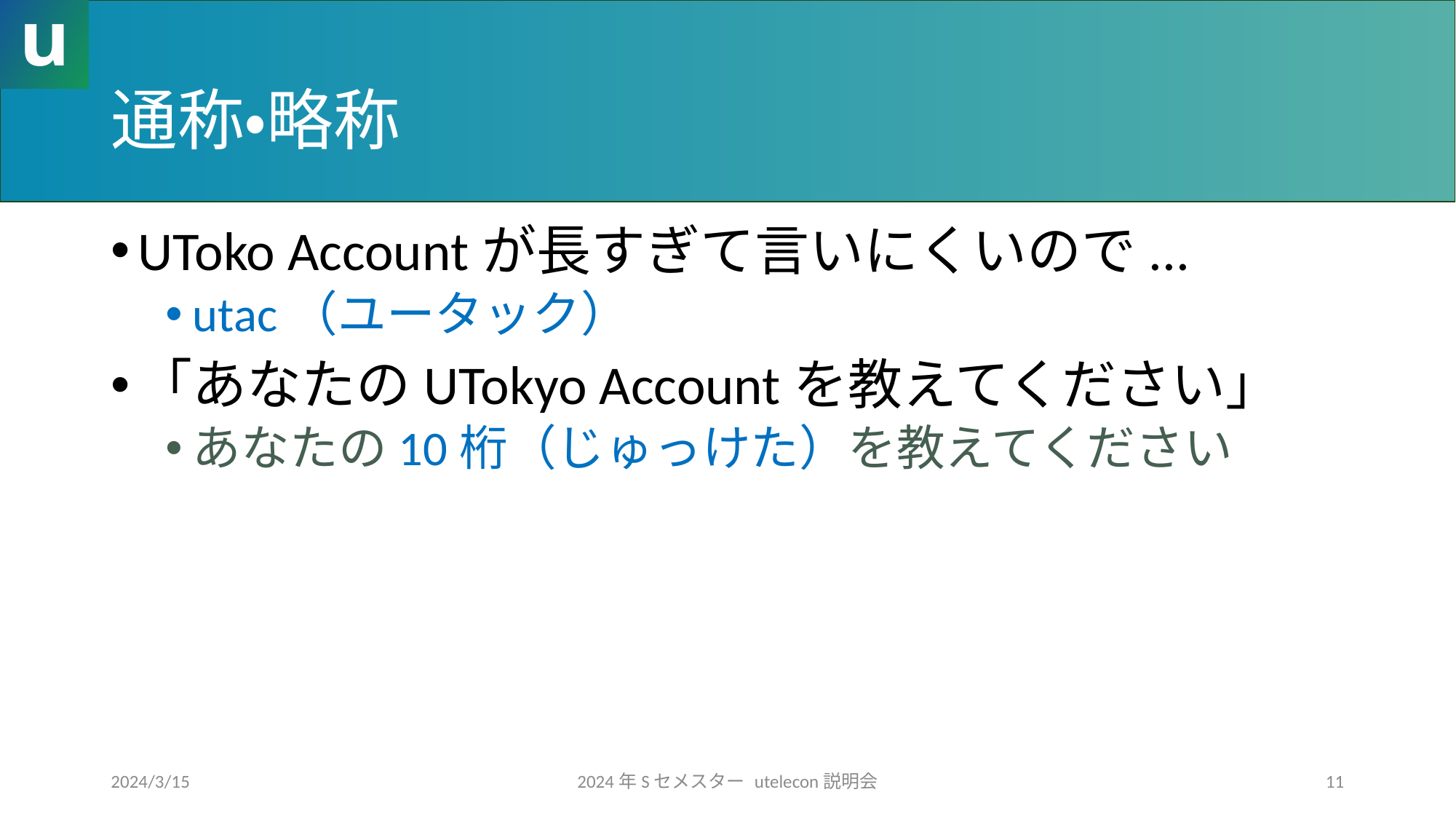

# 通称・略称
UToko Accountが長すぎて言いにくいので...
utac（ユータック）
「あなたのUTokyo Accountを教えてください」
あなたの10桁（じゅっけた）を教えてください
2024/3/15
2024年Sセメスター utelecon説明会
11